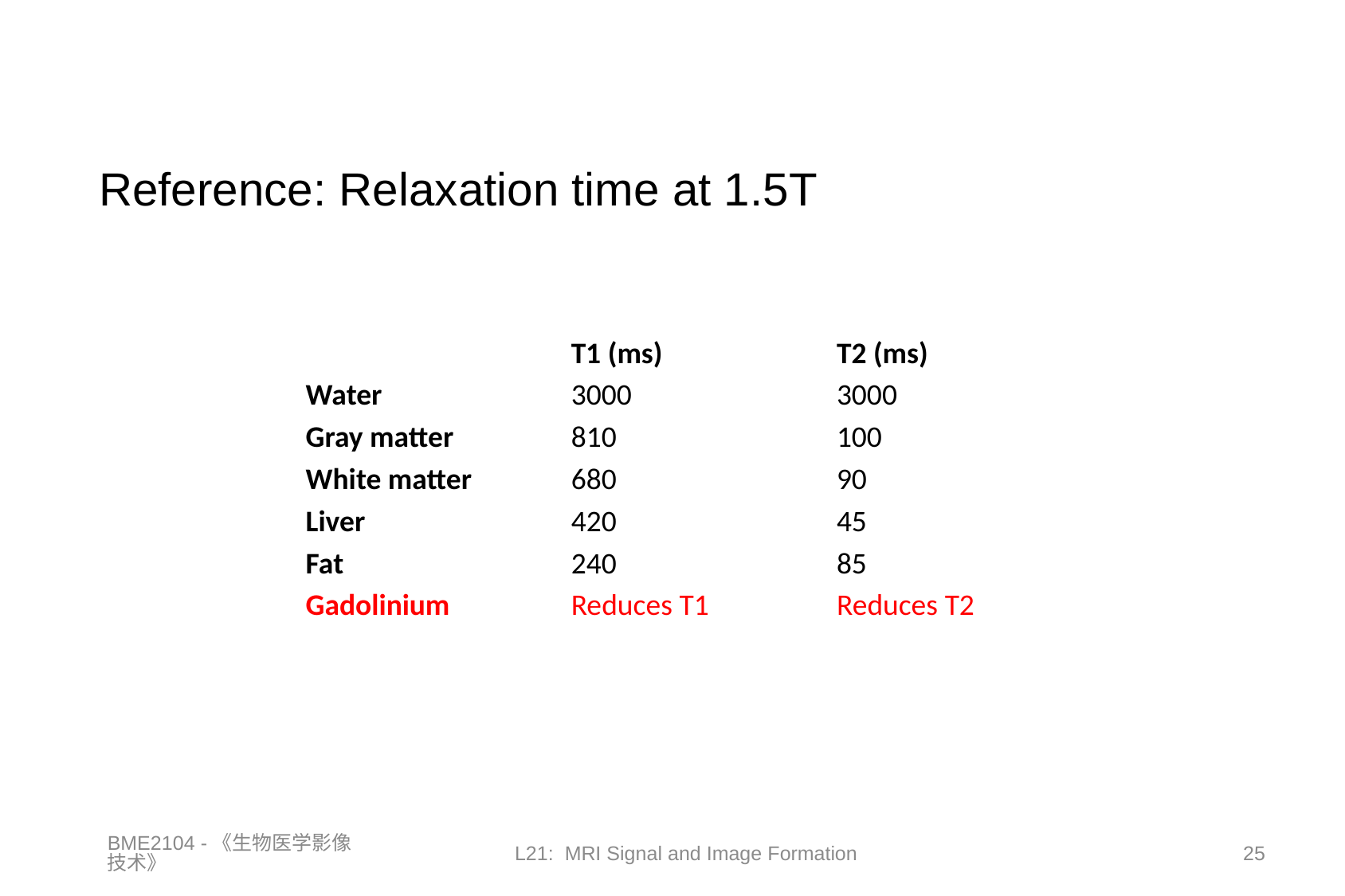

# Reference: Relaxation time at 1.5T
|  | T1 (ms) | T2 (ms) |
| --- | --- | --- |
| Water | 3000 | 3000 |
| Gray matter | 810 | 100 |
| White matter | 680 | 90 |
| Liver | 420 | 45 |
| Fat | 240 | 85 |
| Gadolinium | Reduces T1 | Reduces T2 |
BME2104 -《生物医学影像技术》
L21:  MRI Signal and Image Formation
25